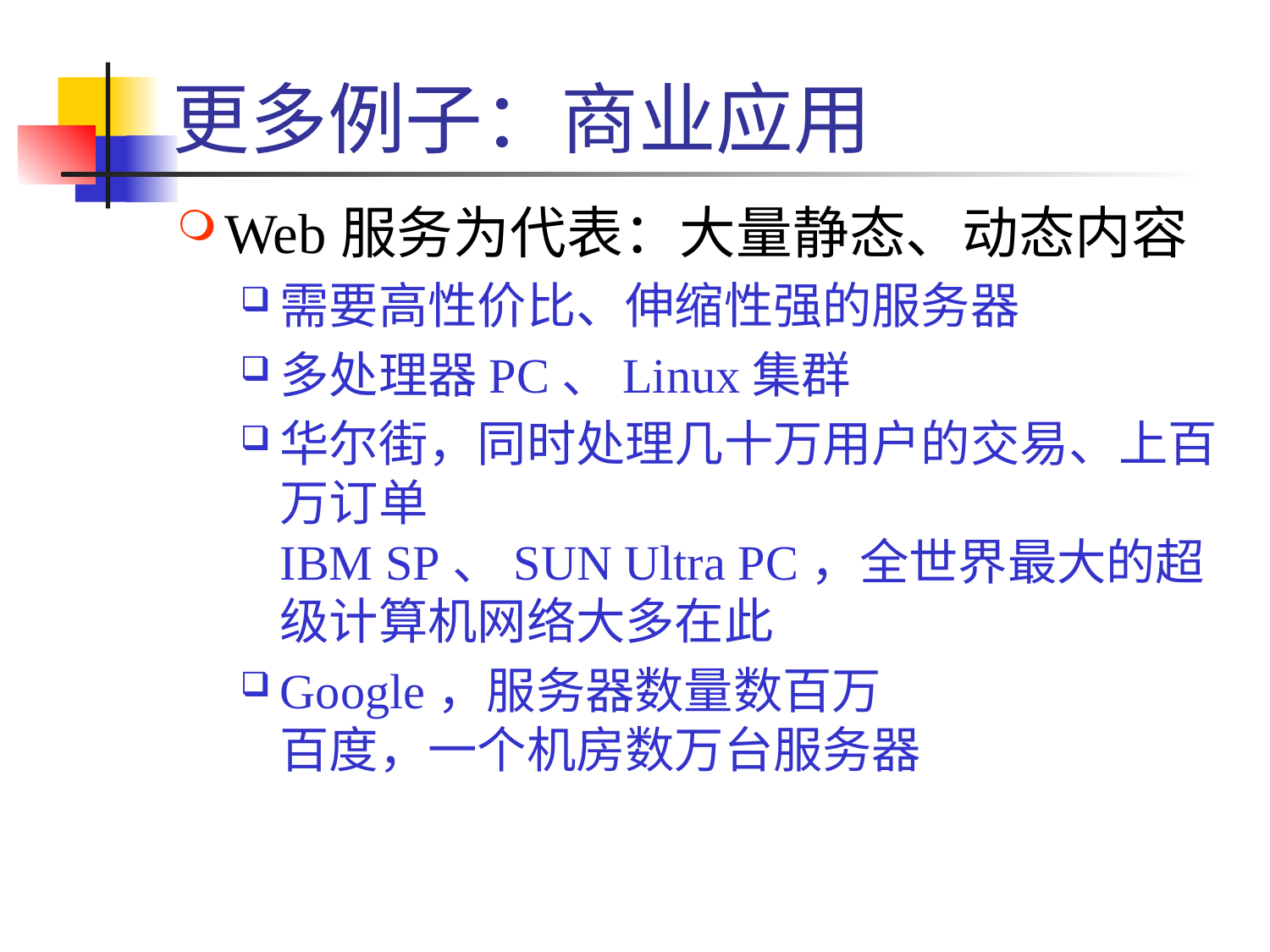

# 更多例子：商业应用
Web服务为代表：大量静态、动态内容
需要高性价比、伸缩性强的服务器
多处理器PC、Linux集群
华尔街，同时处理几十万用户的交易、上百万订单
IBM SP、SUN Ultra PC，全世界最大的超级计算机网络大多在此
Google，服务器数量数百万
百度，一个机房数万台服务器